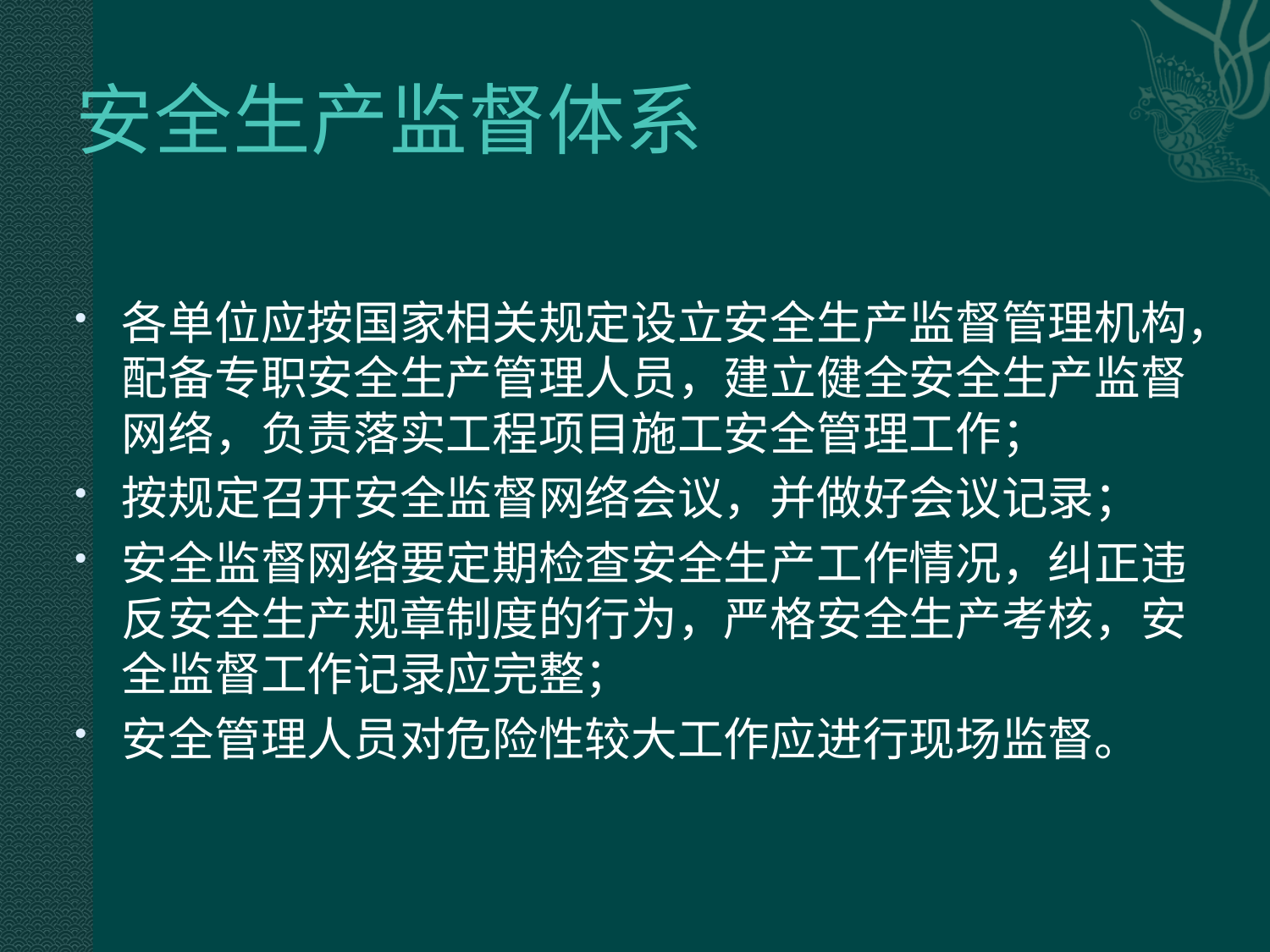

# 安全生产监督体系

各单位应按国家相关规定设立安全生产监督管理机构，配备专职安全生产管理人员，建立健全安全生产监督网络，负责落实工程项目施工安全管理工作；
按规定召开安全监督网络会议，并做好会议记录；
安全监督网络要定期检查安全生产工作情况，纠正违反安全生产规章制度的行为，严格安全生产考核，安全监督工作记录应完整；
安全管理人员对危险性较大工作应进行现场监督。